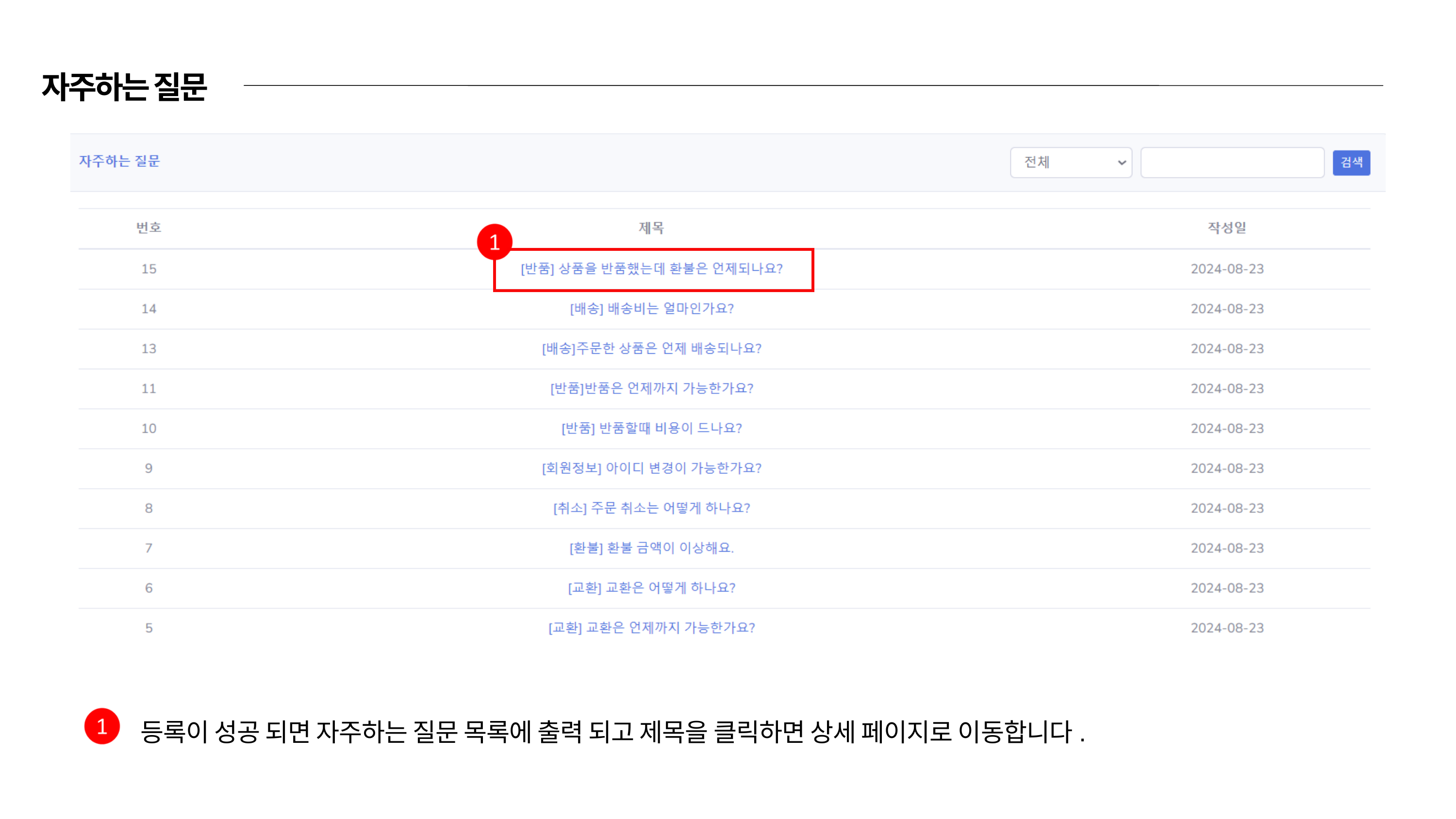

자주하는 질문

등록이 성공 되면 자주하는 질문 목록에 출력 되고 제목을 클릭하면 상세 페이지로 이동합니다.